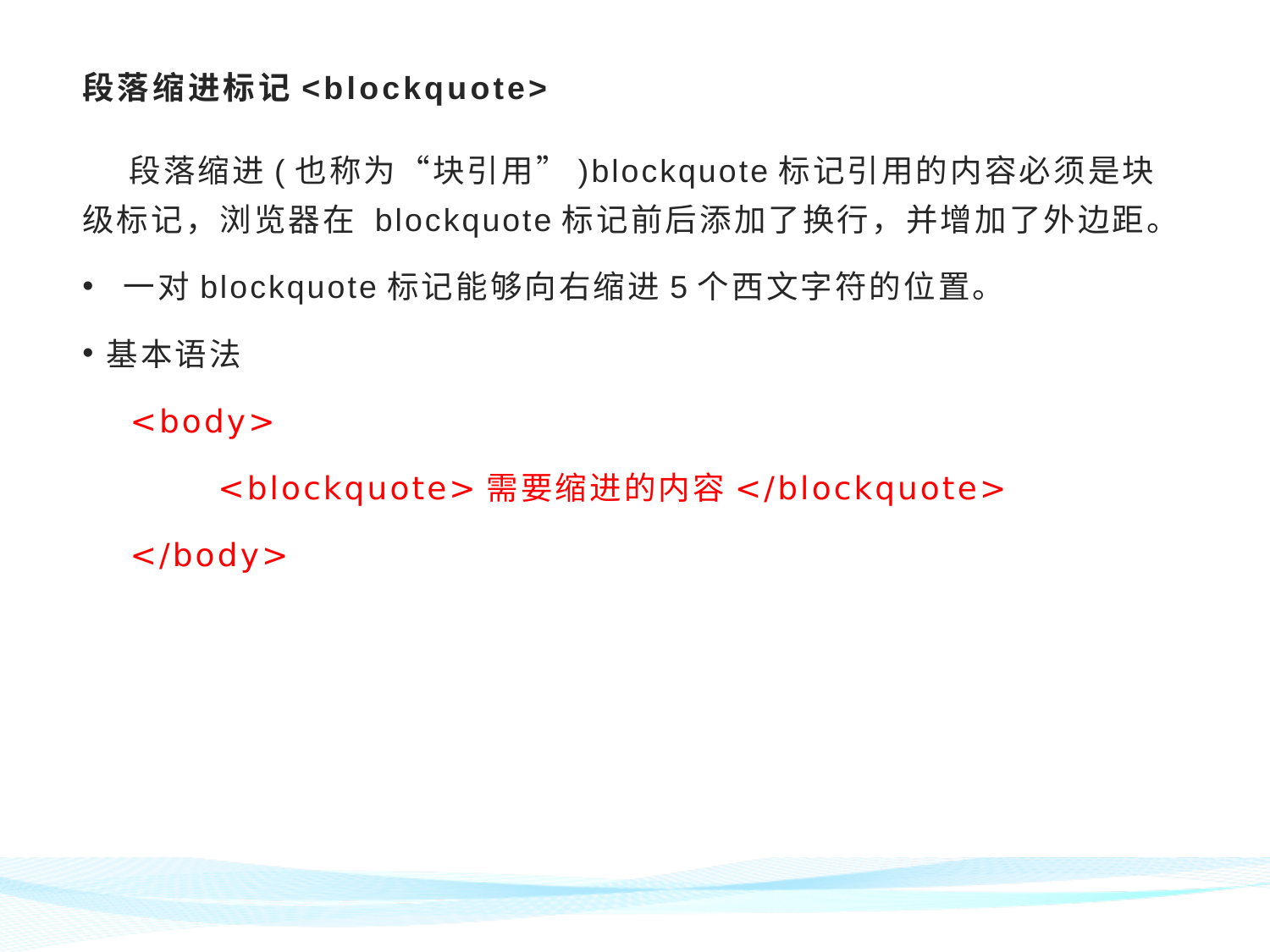

# 段落缩进标记<blockquote>
    段落缩进(也称为“块引用”)blockquote标记引用的内容必须是块级标记，浏览器在 blockquote标记前后添加了换行，并增加了外边距。
 一对blockquote标记能够向右缩进5个西文字符的位置。
基本语法
<body>
	     <blockquote>需要缩进的内容</blockquote>
</body>